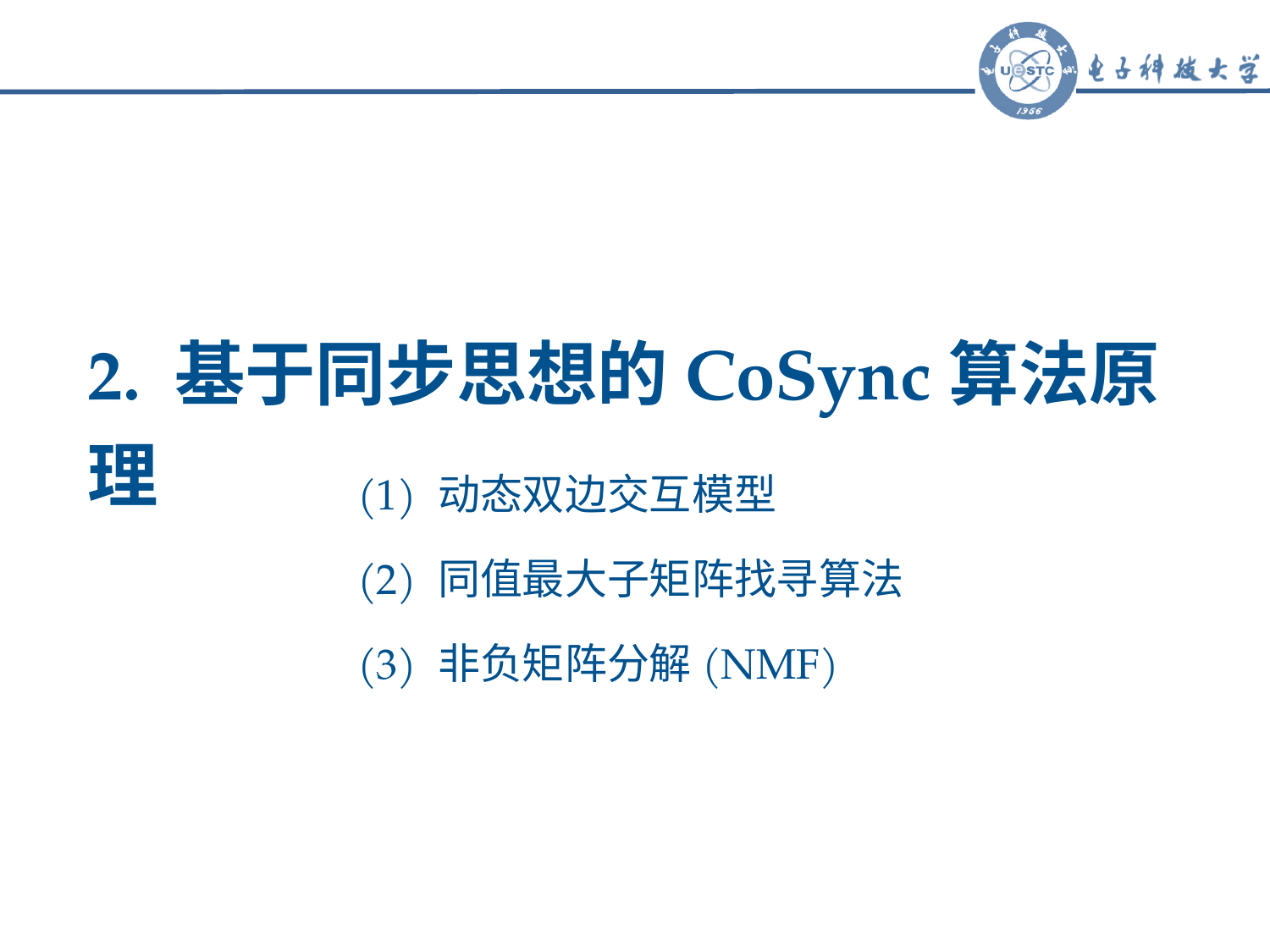

2. 基于同步思想的CoSync算法原理
(1) 动态双边交互模型
(2) 同值最大子矩阵找寻算法
(3) 非负矩阵分解(NMF)